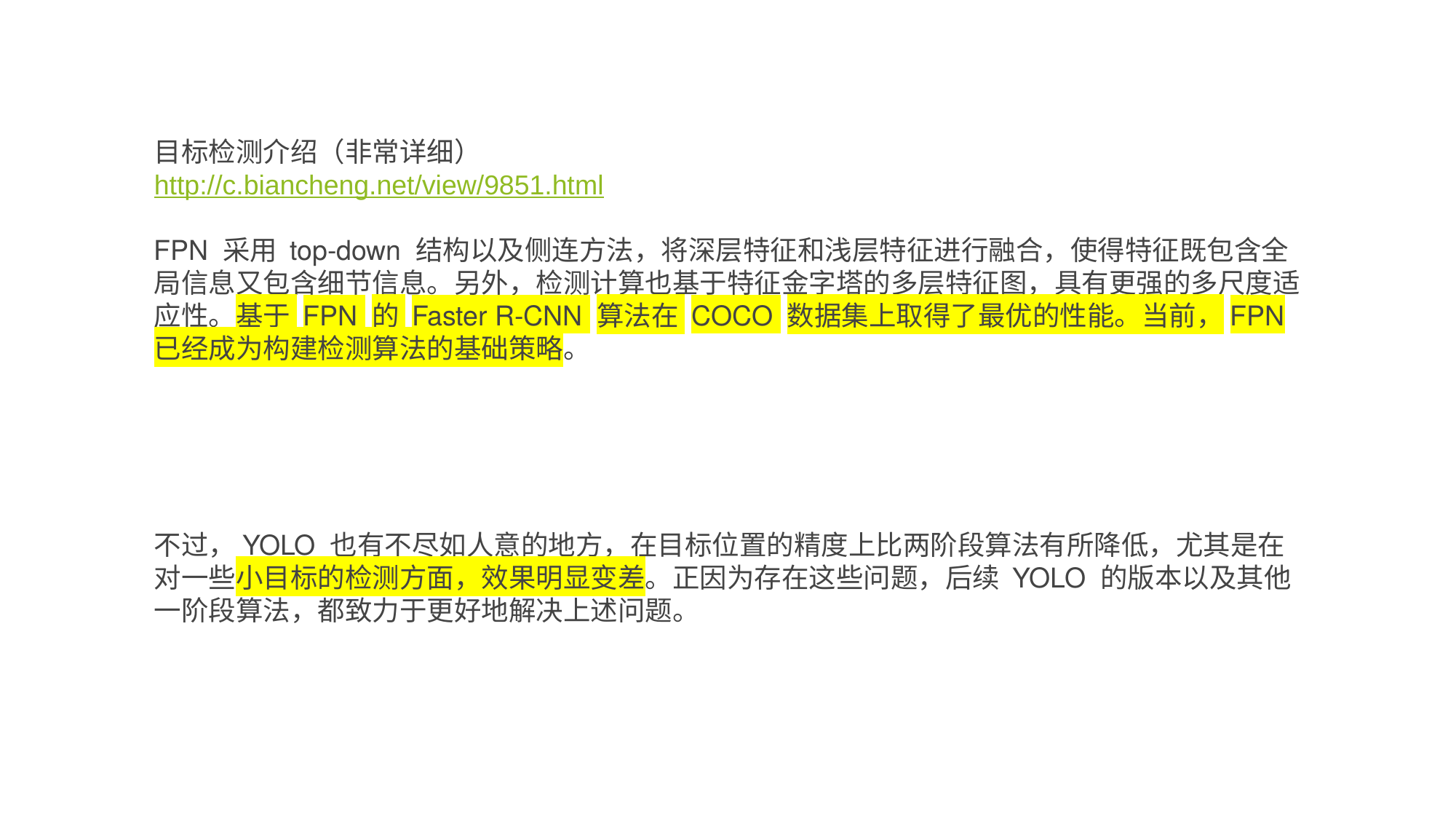

目标检测介绍（非常详细）
http://c.biancheng.net/view/9851.html

FPN 采用 top-down 结构以及侧连方法，将深层特征和浅层特征进行融合，使得特征既包含全局信息又包含细节信息。另外，检测计算也基于特征金字塔的多层特征图，具有更强的多尺度适应性。基于 FPN 的 Faster R-CNN 算法在 COCO 数据集上取得了最优的性能。当前，FPN 已经成为构建检测算法的基础策略。

不过，YOLO 也有不尽如人意的地方，在目标位置的精度上比两阶段算法有所降低，尤其是在对一些小目标的检测方面，效果明显变差。正因为存在这些问题，后续 YOLO 的版本以及其他一阶段算法，都致力于更好地解决上述问题。